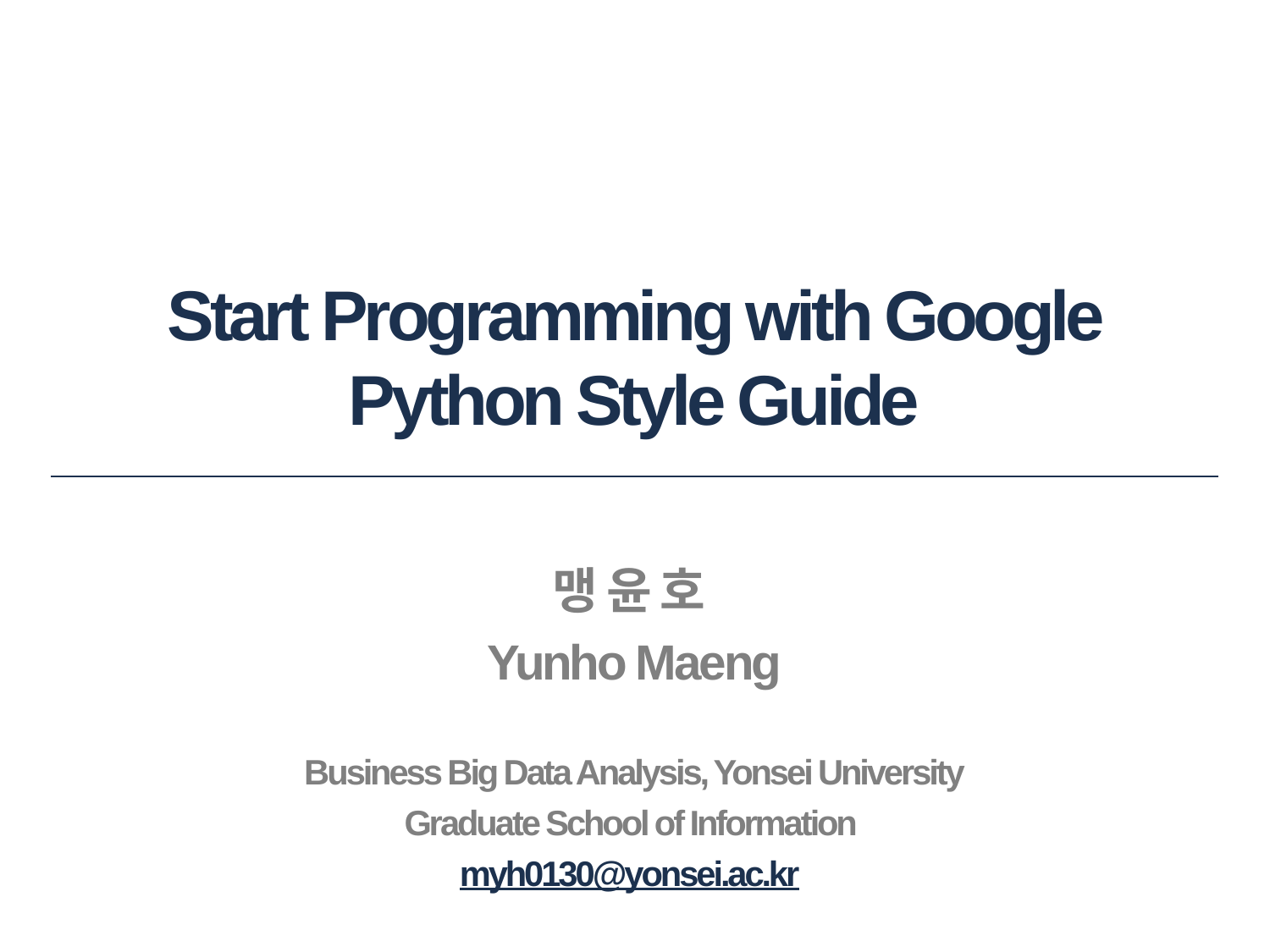

# Start Programming with Google Python Style Guide
맹 윤 호
Yunho Maeng

Business Big Data Analysis, Yonsei University
Graduate School of Information
myh0130@yonsei.ac.kr